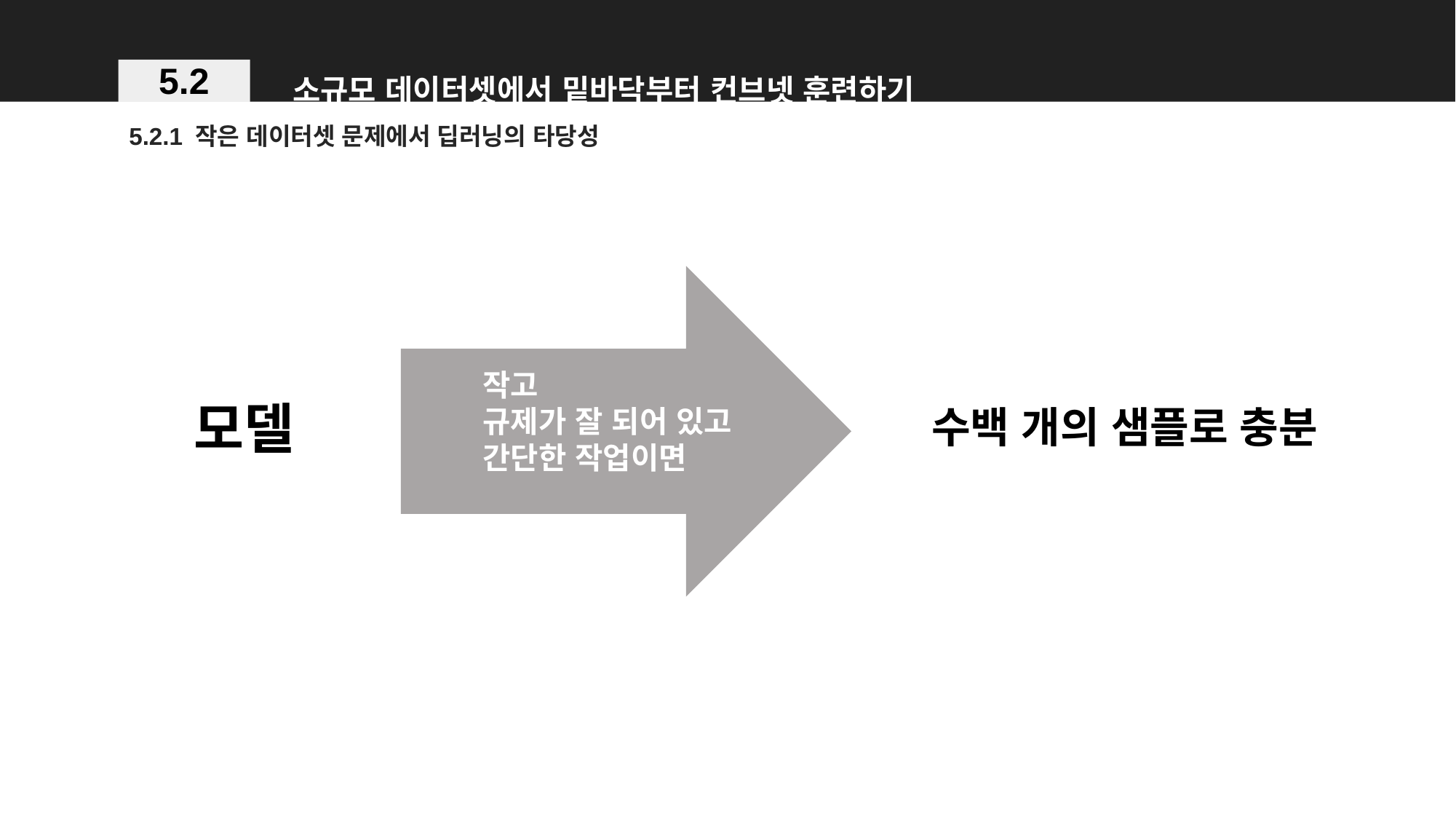

소규모 데이터셋에서 밑바닥부터 컨브넷 훈련하기
5.2

5.2.1 작은 데이터셋 문제에서 딥러닝의 타당성

작고
규제가 잘 되어 있고
간단한 작업이면
모델
수백 개의 샘플로 충분